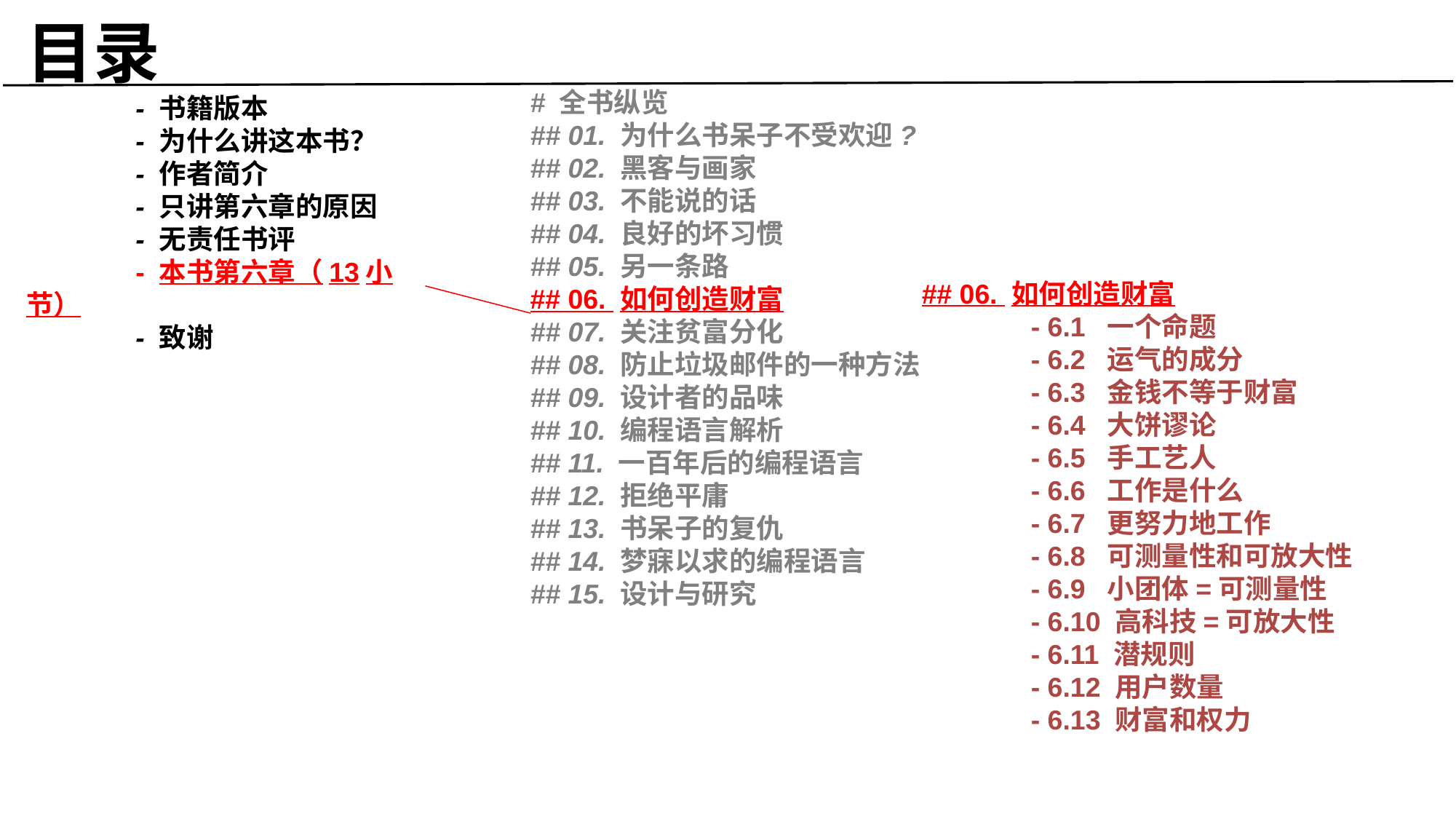

目录
	- 书籍版本
	- 为什么讲这本书？
	- 作者简介
	- 只讲第六章的原因
	- 无责任书评
	- 本书第六章（13小节）
	- 致谢
# 全书纵览
## 01. 为什么书呆子不受欢迎?
## 02. 黑客与画家
## 03. 不能说的话
## 04. 良好的坏习惯
## 05. 另一条路
## 06. 如何创造财富
## 07. 关注贫富分化
## 08. 防止垃圾邮件的一种方法
## 09. 设计者的品味
## 10. 编程语言解析
## 11. 一百年后的编程语言
## 12. 拒绝平庸
## 13. 书呆子的复仇
## 14. 梦寐以求的编程语言
## 15. 设计与研究
## 06. 如何创造财富
	- 6.1  一个命题
	- 6.2  运气的成分
	- 6.3  金钱不等于财富
	- 6.4  大饼谬论
	- 6.5  手工艺人
	- 6.6  工作是什么
	- 6.7  更努力地工作
	- 6.8  可测量性和可放大性
	- 6.9  小团体=可测量性
	- 6.10 高科技=可放大性
	- 6.11 潜规则
	- 6.12 用户数量
	- 6.13 财富和权力